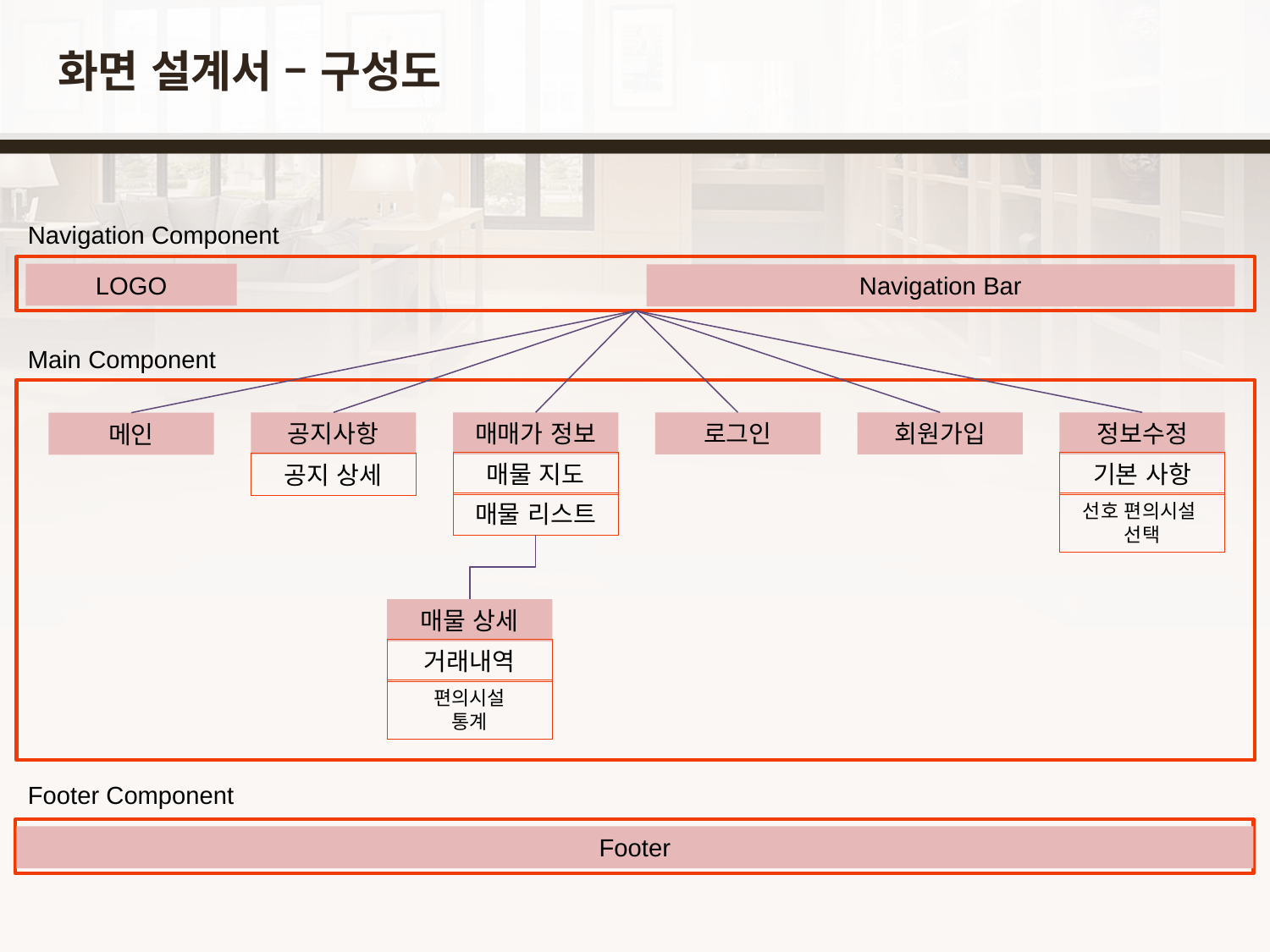

# 화면 설계서 – 구성도
Navigation Component

LOGO
Navigation Bar
Main Component

공지사항
매매가 정보
로그인
회원가입
정보수정
메인
매물 지도
기본 사항
공지 상세
매물 리스트
선호 편의시설
선택
매물 상세
거래내역
편의시설
통계
Footer Component

Footer